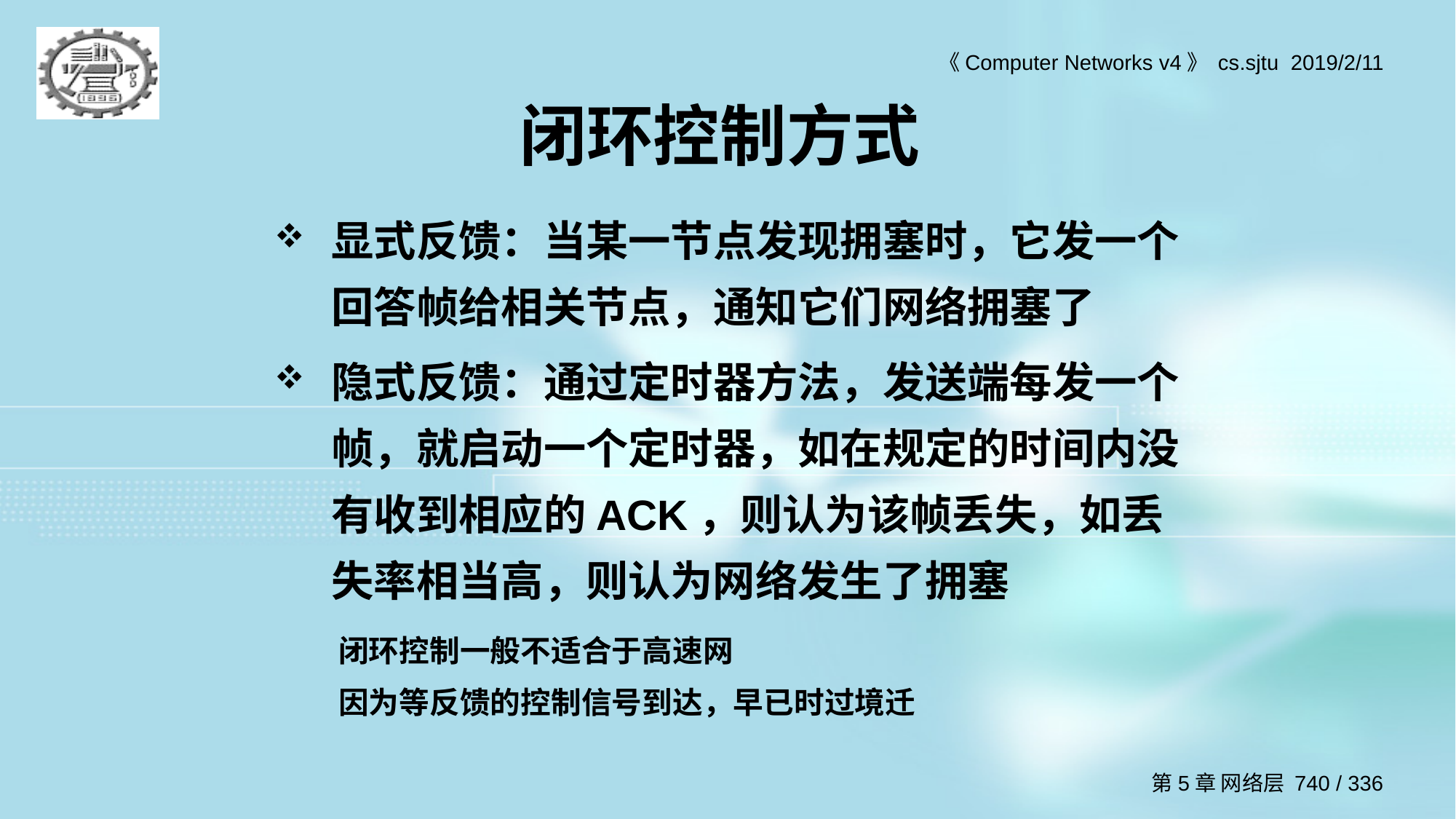

# 闭环控制方式
显式反馈：当某一节点发现拥塞时，它发一个回答帧给相关节点，通知它们网络拥塞了
隐式反馈：通过定时器方法，发送端每发一个帧，就启动一个定时器，如在规定的时间内没有收到相应的ACK，则认为该帧丢失，如丢失率相当高，则认为网络发生了拥塞
闭环控制一般不适合于高速网
因为等反馈的控制信号到达，早已时过境迁